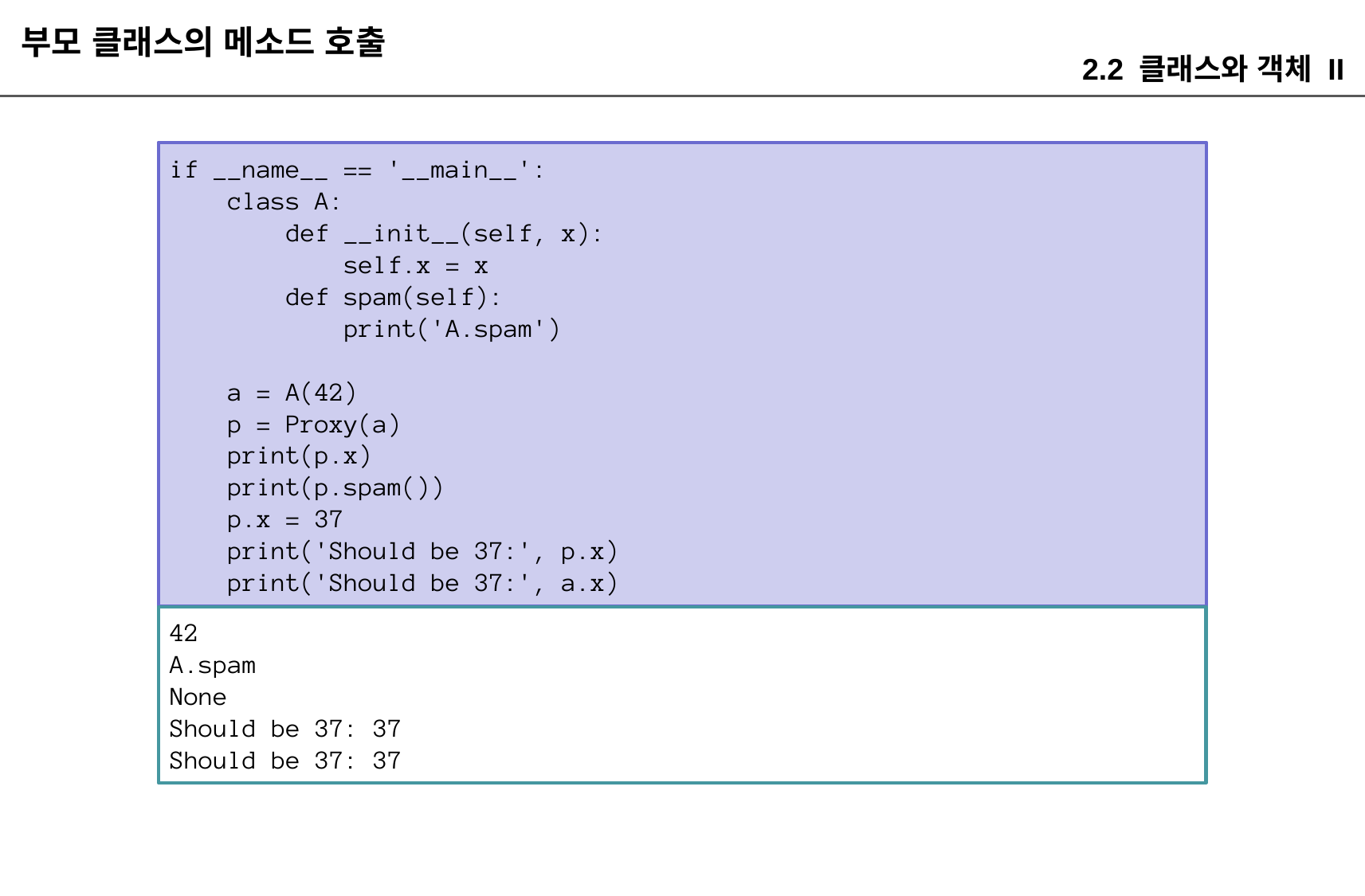

부모 클래스의 메소드 호출
2.2 클래스와 객체 II
if __name__ == '__main__':
    class A:
        def __init__(self, x):
            self.x = x
        def spam(self):
            print('A.spam')

    a = A(42)
    p = Proxy(a)
    print(p.x)
    print(p.spam())
    p.x = 37
    print('Should be 37:', p.x)
    print('Should be 37:', a.x)
42
A.spam
None
Should be 37: 37
Should be 37: 37